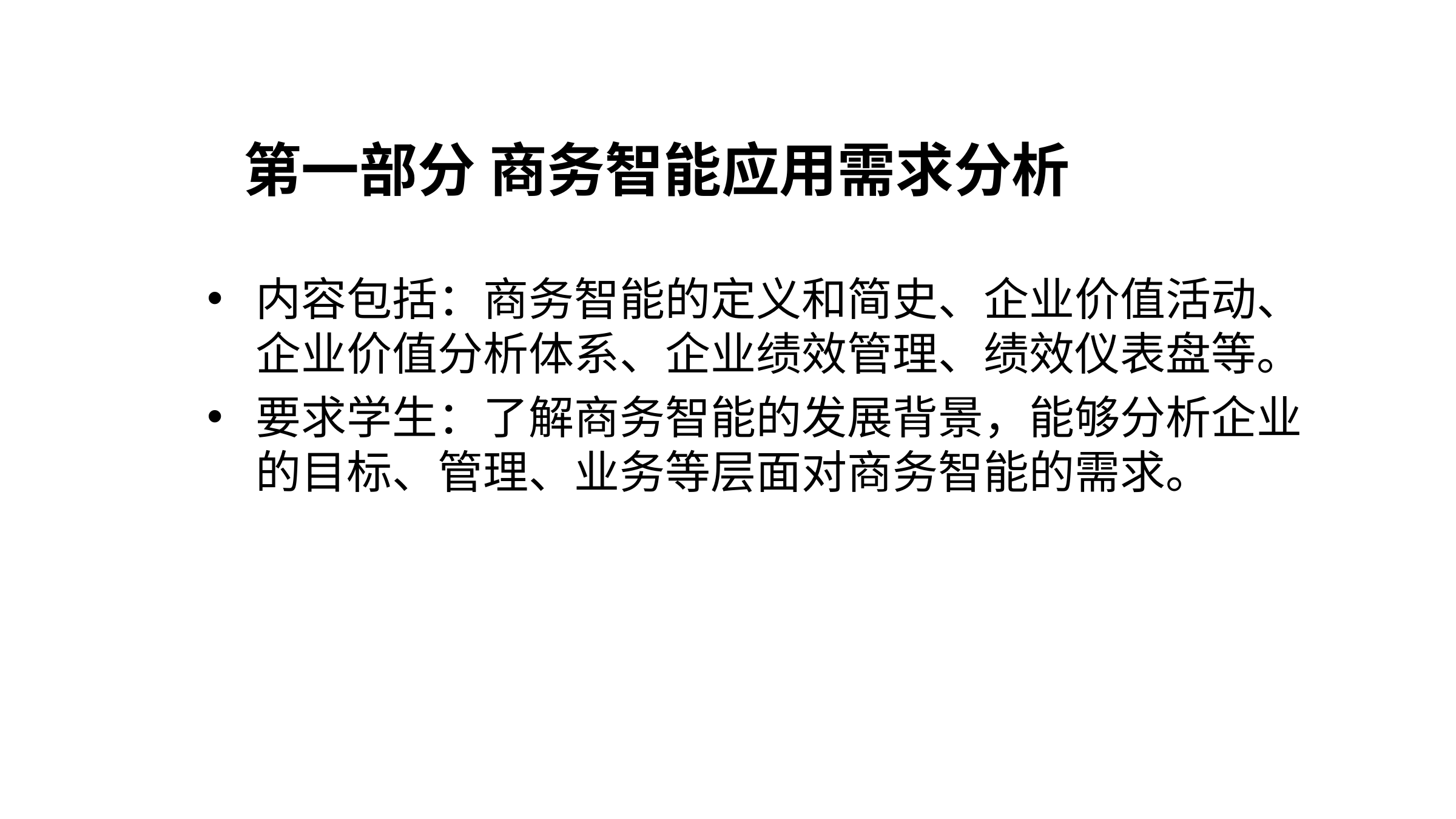

# 第一部分 商务智能应用需求分析
内容包括：商务智能的定义和简史、企业价值活动、企业价值分析体系、企业绩效管理、绩效仪表盘等。
要求学生：了解商务智能的发展背景，能够分析企业的目标、管理、业务等层面对商务智能的需求。